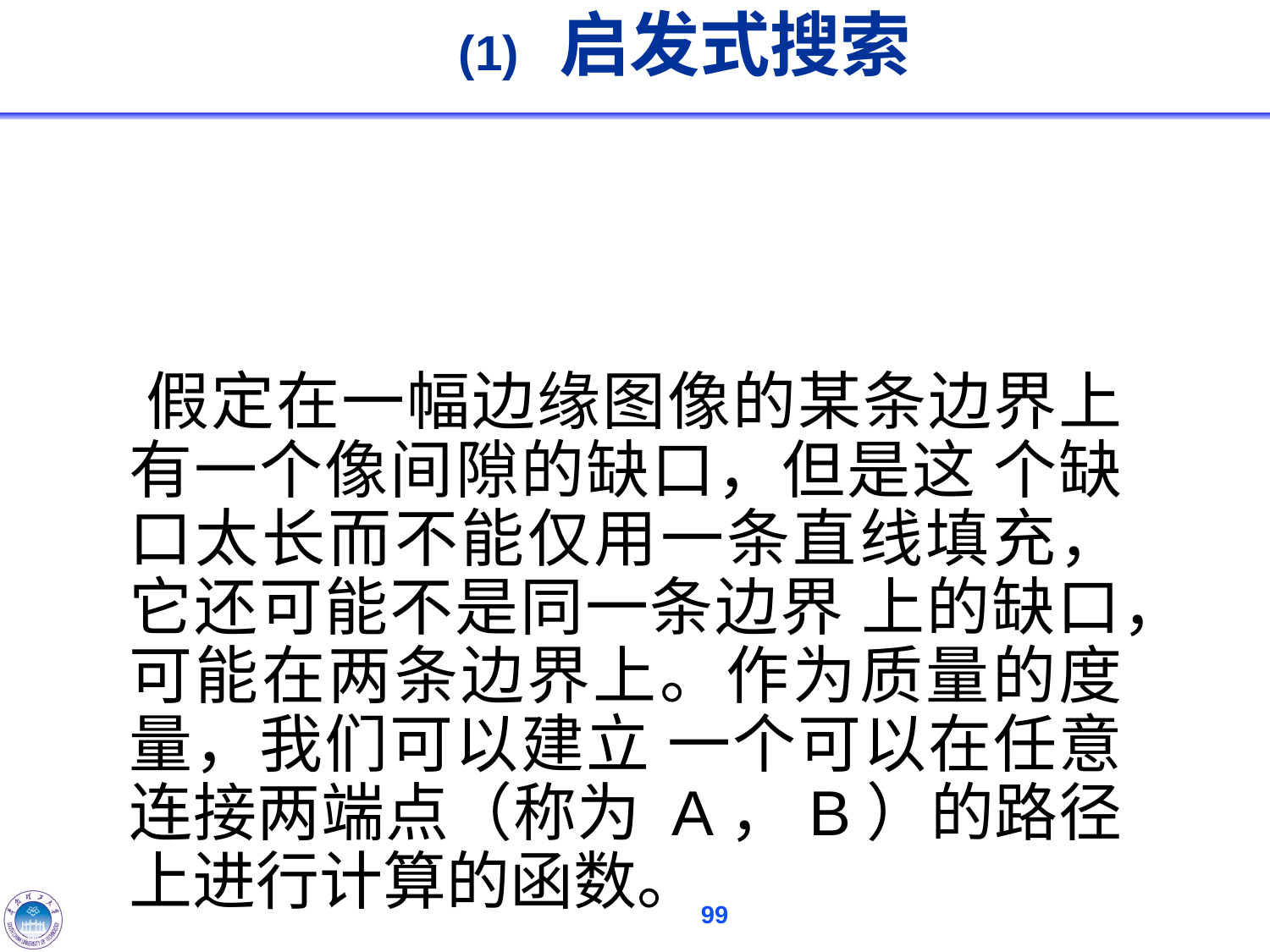

# (1)  启发式搜索

  假定在一幅边缘图像的某条边界上有一个像间隙的缺口，但是这 个缺口太长而不能仅用一条直线填充，它还可能不是同一条边界 上的缺口，可能在两条边界上。作为质量的度量，我们可以建立 一个可以在任意连接两端点（称为 A，B）的路径上进行计算的函数。

。